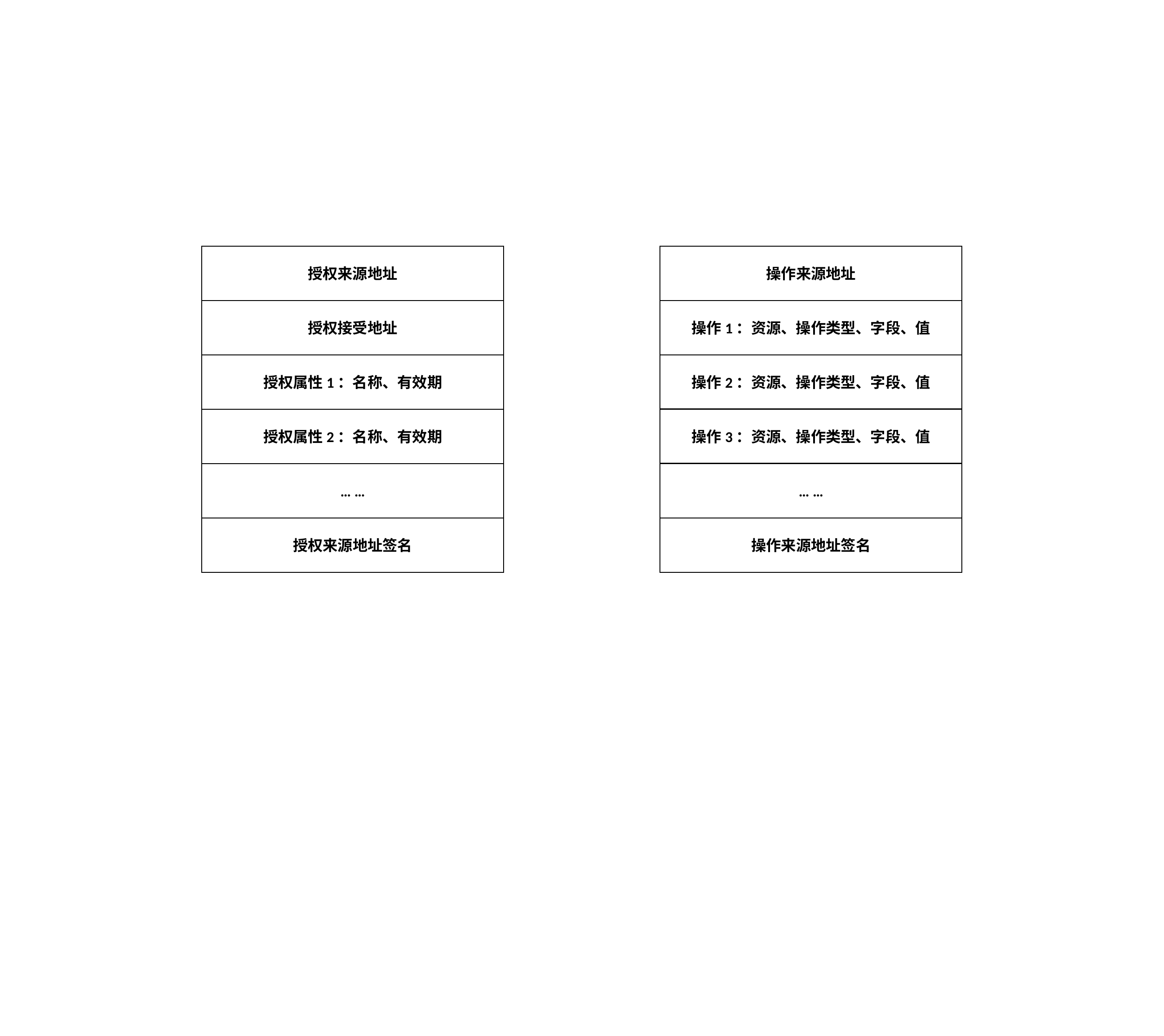

授权来源地址
操作来源地址
授权接受地址
操作1：资源、操作类型、字段、值
操作2：资源、操作类型、字段、值
授权属性1：名称、有效期
操作3：资源、操作类型、字段、值
授权属性2：名称、有效期
… …
… …
授权来源地址签名
操作来源地址签名